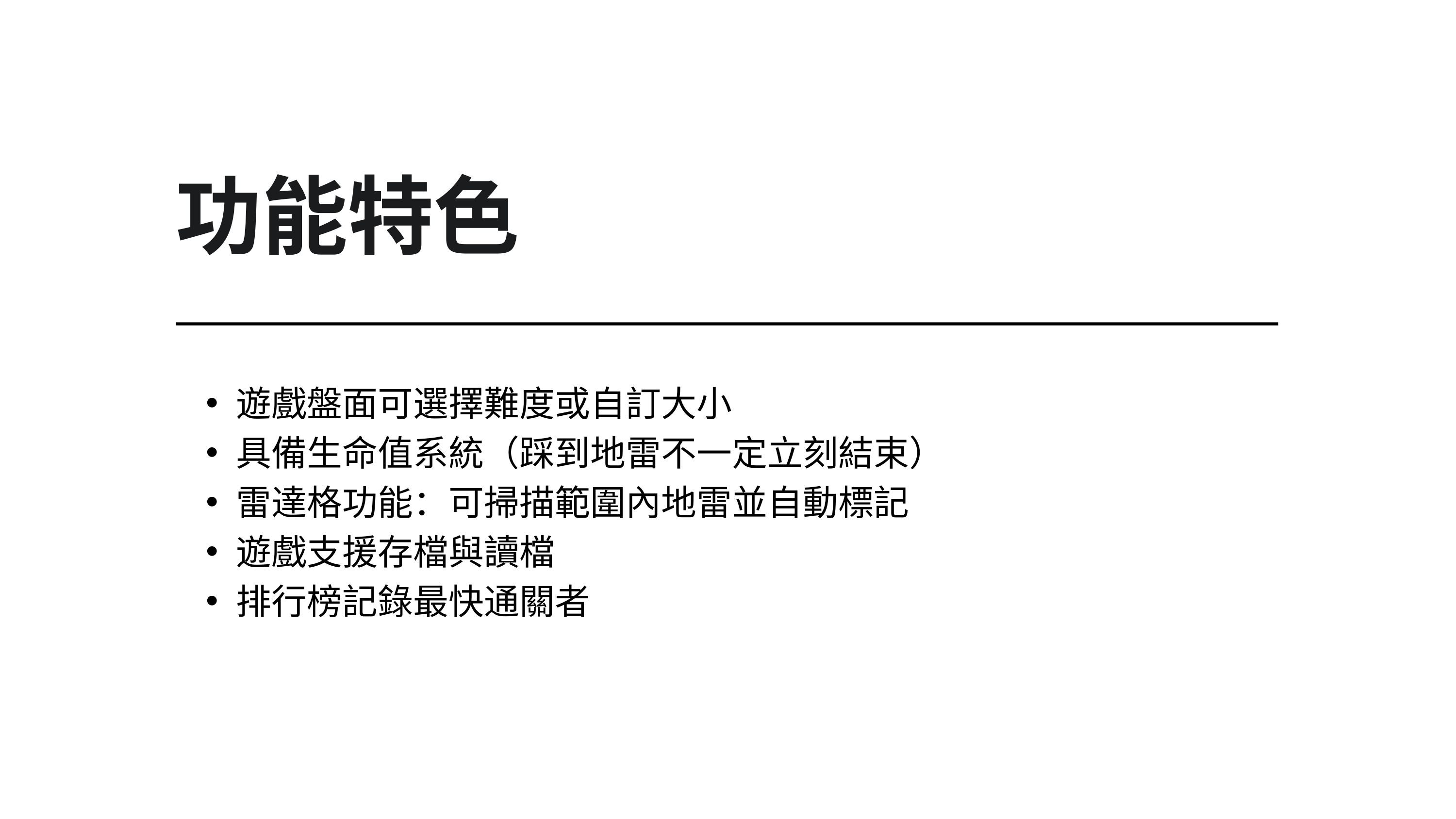

功能特色

遊戲盤面可選擇難度或自訂大小
具備生命值系統（踩到地雷不一定立刻結束）
雷達格功能：可掃描範圍內地雷並自動標記
遊戲支援存檔與讀檔
排行榜記錄最快通關者